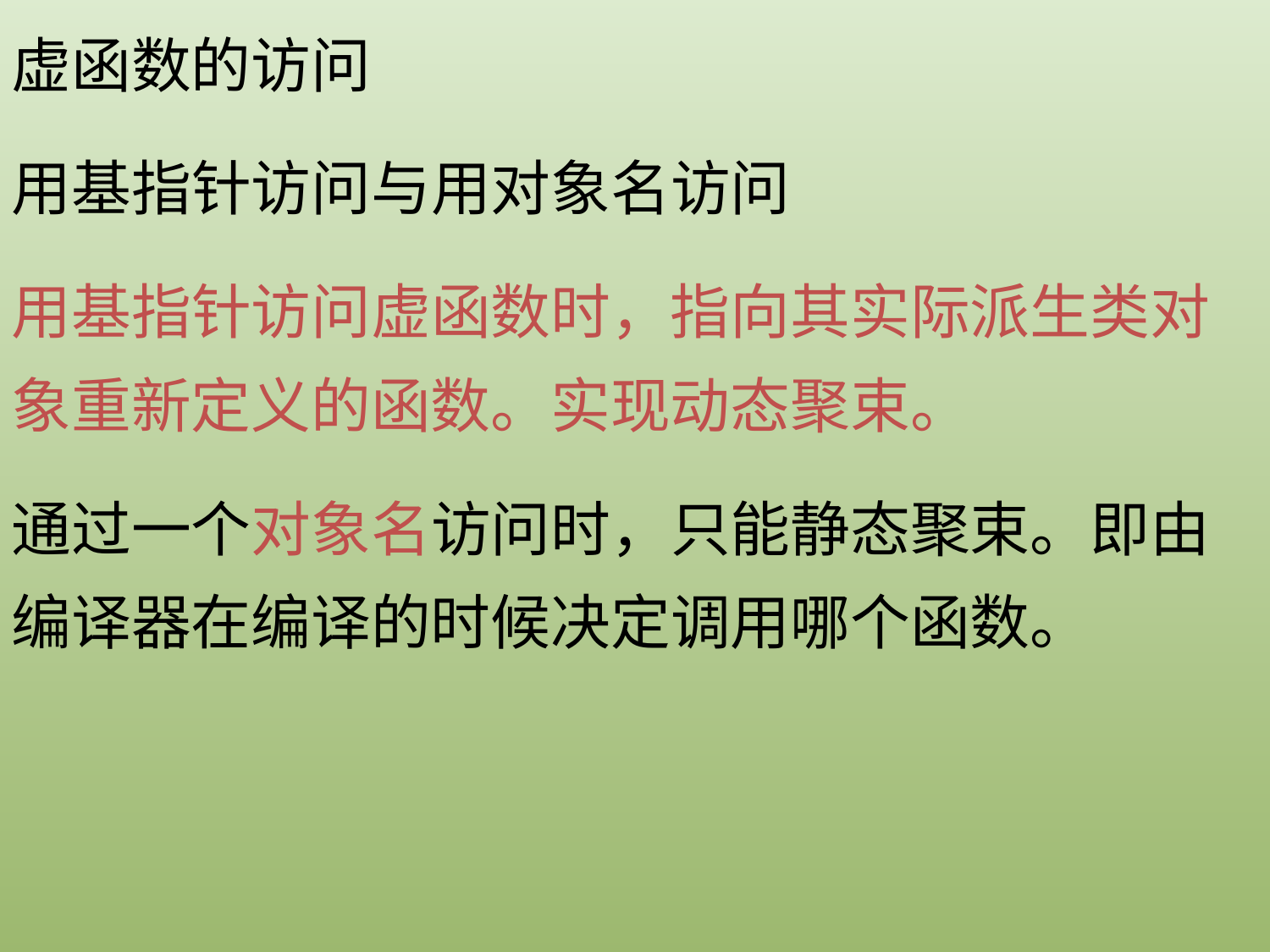

虚函数的访问
用基指针访问与用对象名访问
用基指针访问虚函数时，指向其实际派生类对象重新定义的函数。实现动态聚束。
通过一个对象名访问时，只能静态聚束。即由编译器在编译的时候决定调用哪个函数。
794